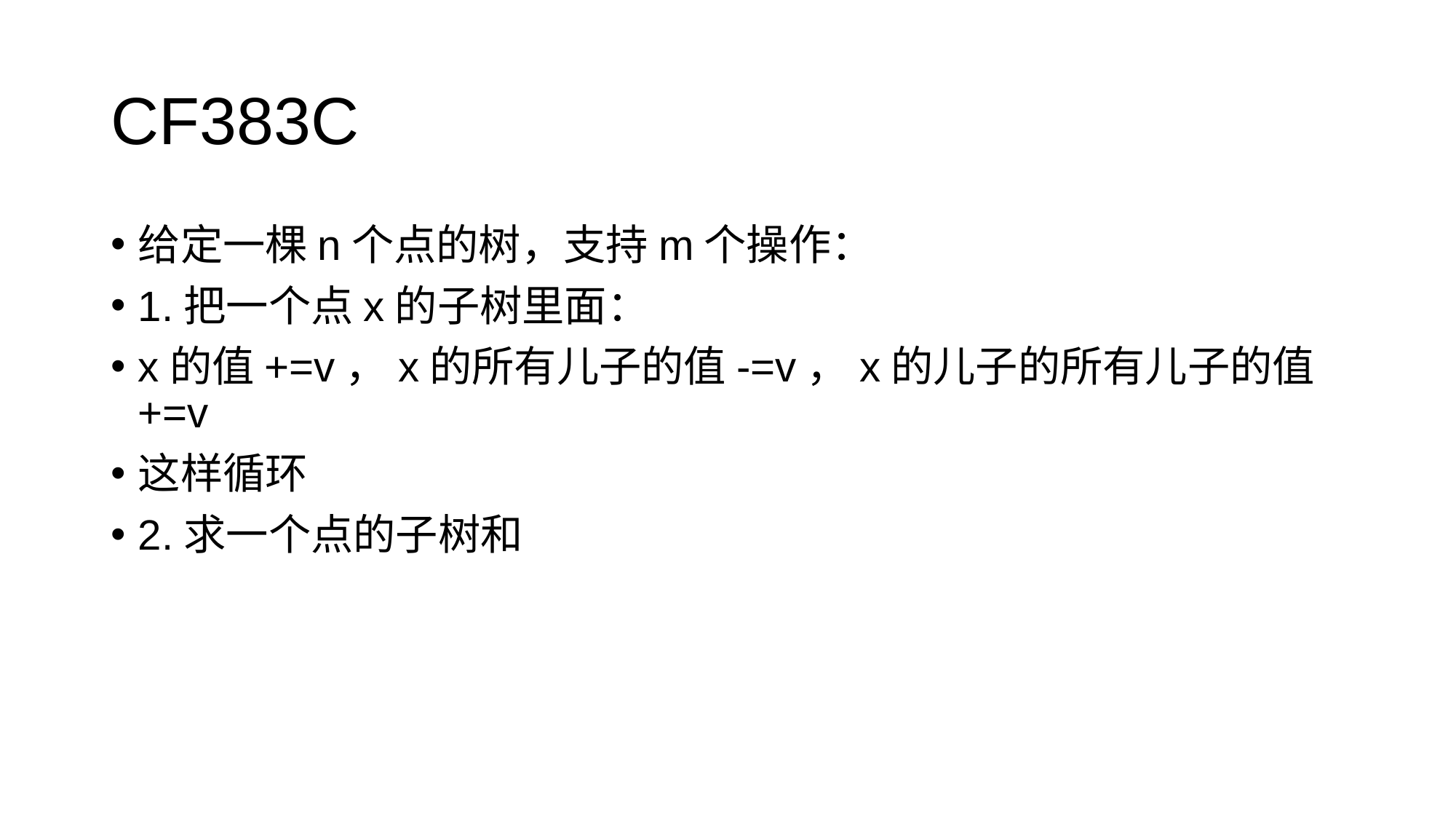

# CF383C
给定一棵n个点的树，支持m个操作：
1.把一个点x的子树里面：
x的值+=v，x的所有儿子的值-=v，x的儿子的所有儿子的值+=v
这样循环
2.求一个点的子树和